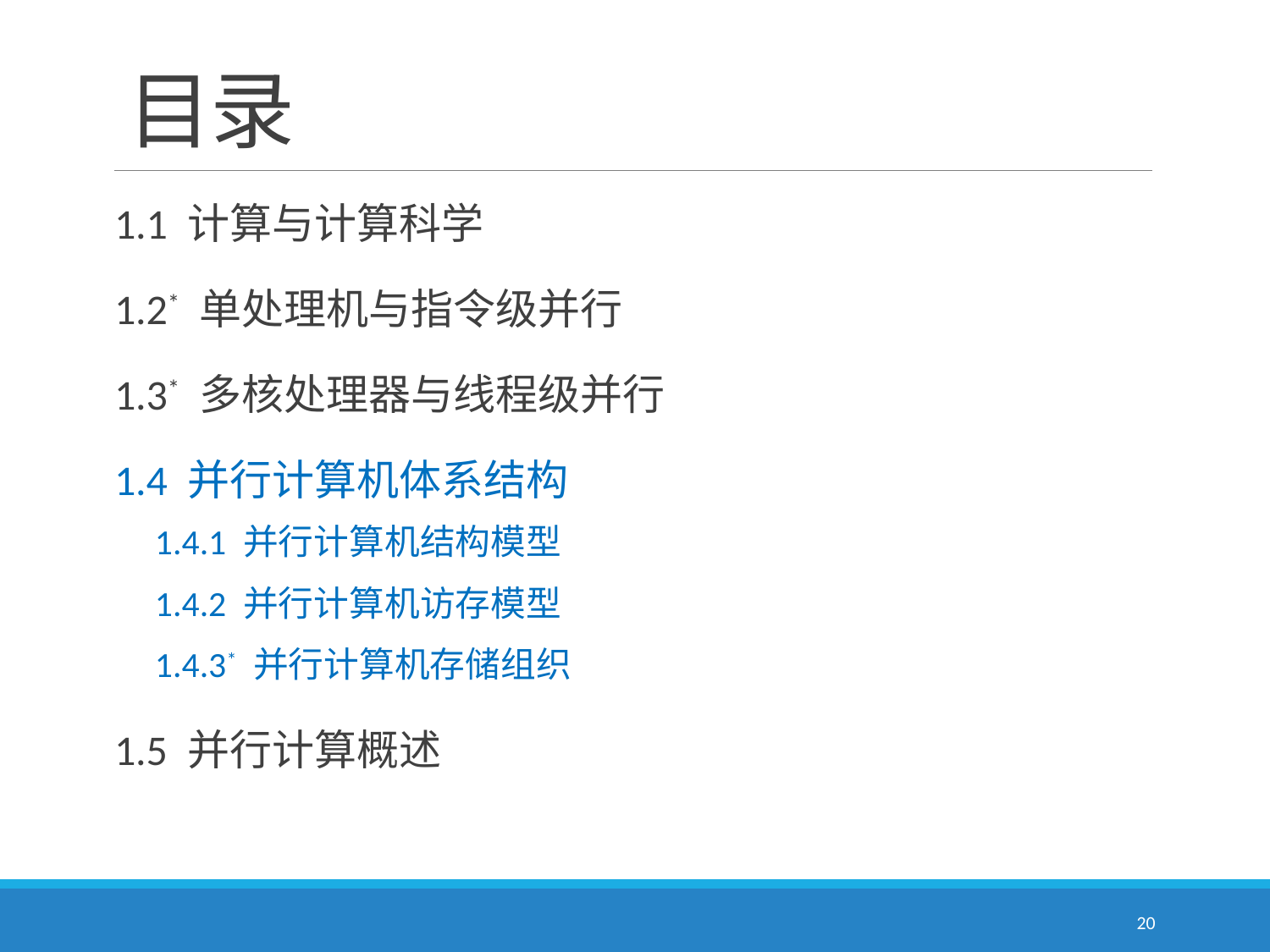

# 目录
1.1 计算与计算科学
1.2* 单处理机与指令级并行
1.3* 多核处理器与线程级并行
1.4 并行计算机体系结构
1.4.1 并行计算机结构模型
1.4.2 并行计算机访存模型
1.4.3* 并行计算机存储组织
1.5 并行计算概述
20